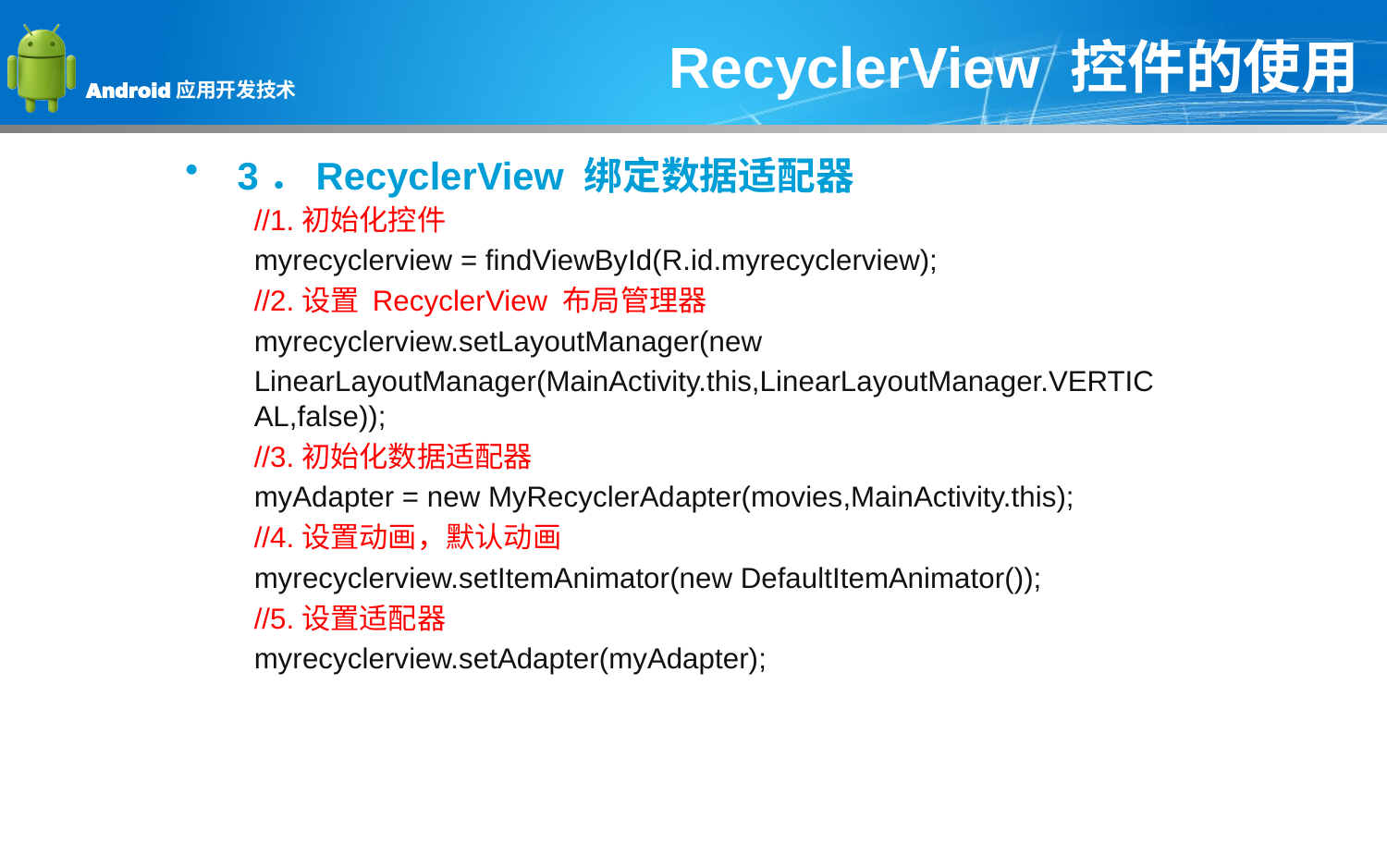

RecyclerView 控件的使用
3．RecyclerView 绑定数据适配器
//1.初始化控件
myrecyclerview = findViewById(R.id.myrecyclerview);
//2.设置 RecyclerView 布局管理器
myrecyclerview.setLayoutManager(new
LinearLayoutManager(MainActivity.this,LinearLayoutManager.VERTICAL,false));
//3.初始化数据适配器
myAdapter = new MyRecyclerAdapter(movies,MainActivity.this);
//4.设置动画，默认动画
myrecyclerview.setItemAnimator(new DefaultItemAnimator());
//5.设置适配器
myrecyclerview.setAdapter(myAdapter);